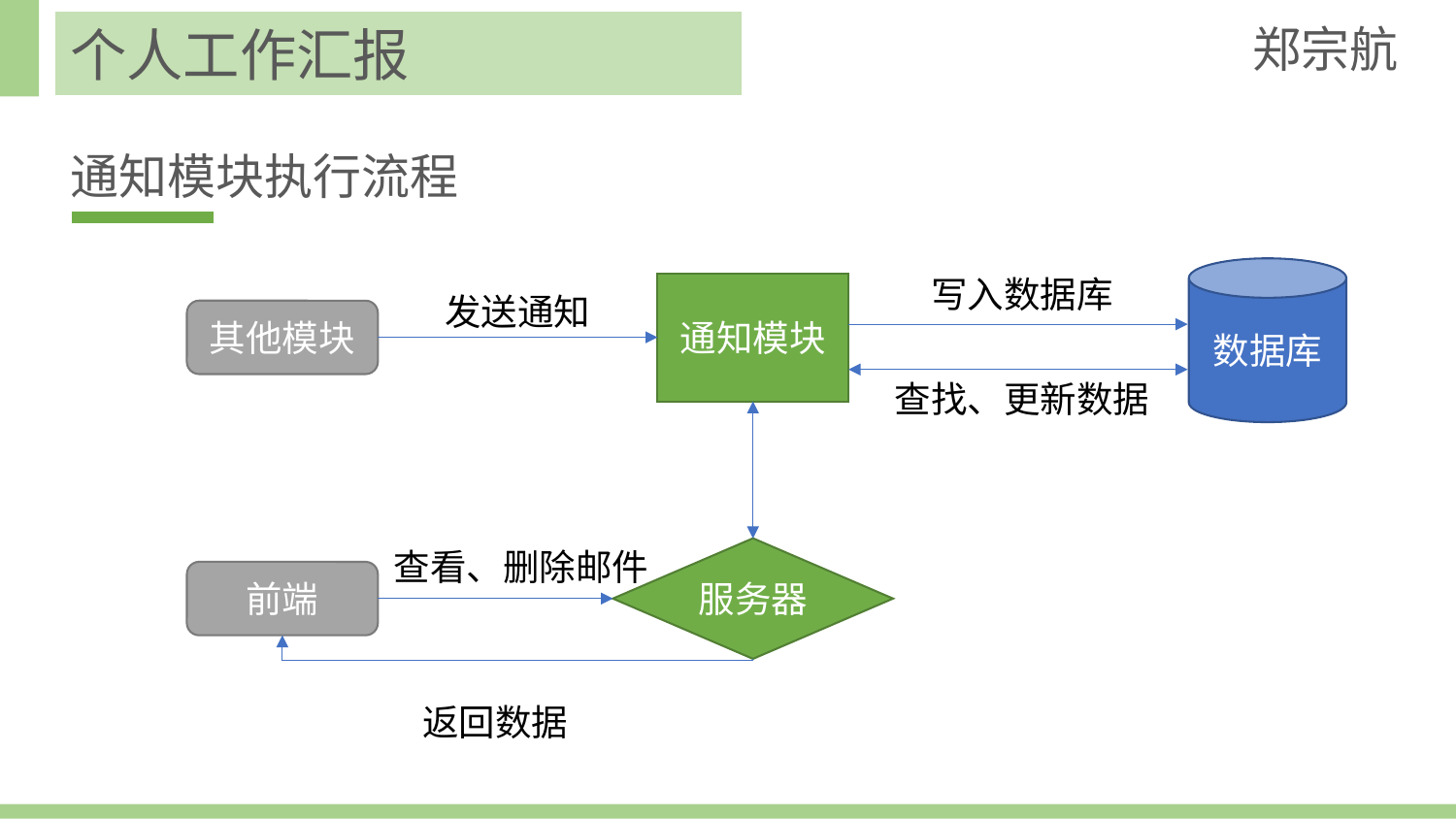

郑宗航
个人工作汇报
通知模块执行流程
数据库
写入数据库
通知模块
发送通知
其他模块

查找、更新数据
点击此处添加文本
查看、删除邮件
服务器
前端
返回数据